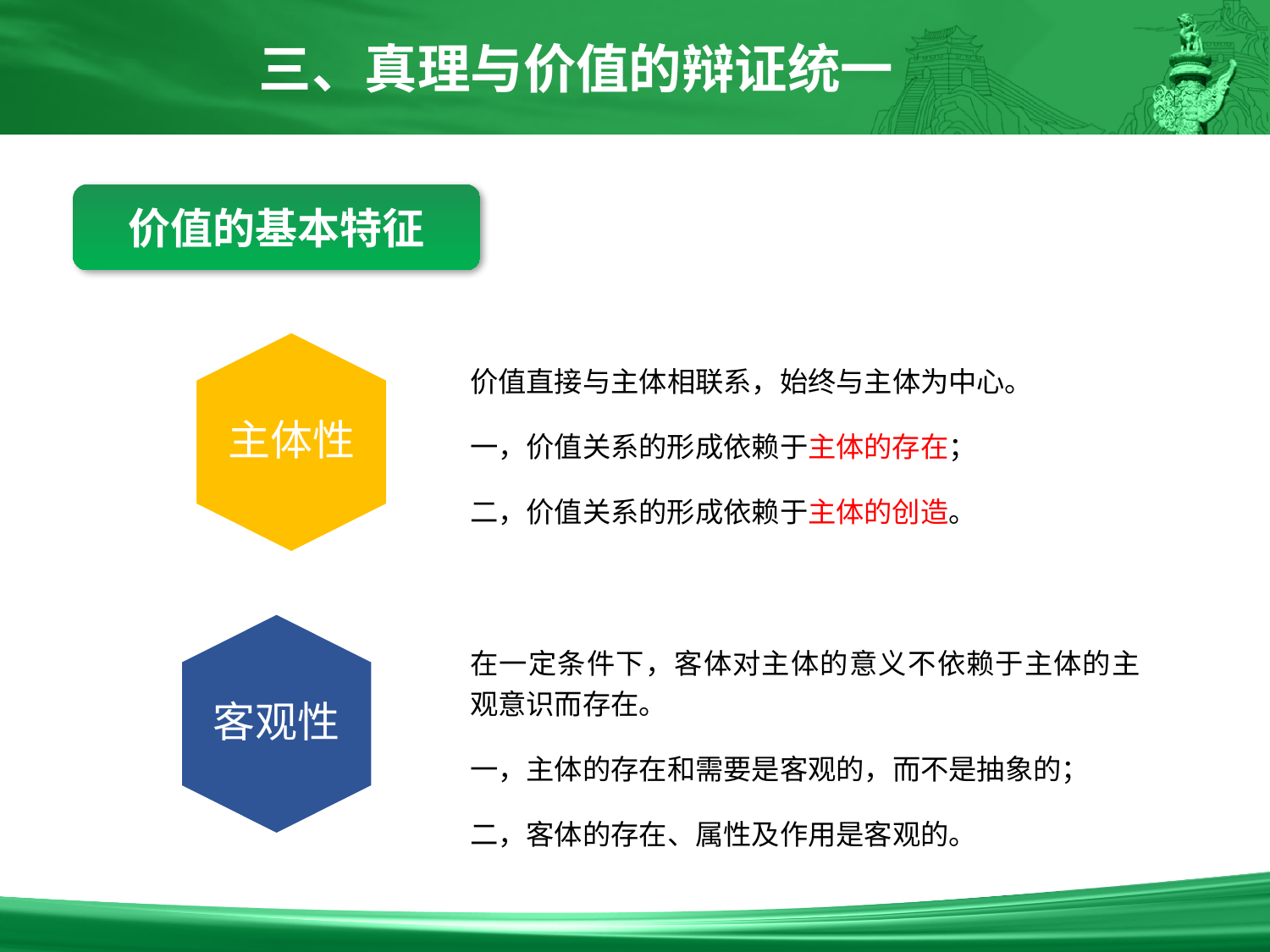

三、真理与价值的辩证统一
价值的基本特征
主体性
价值直接与主体相联系，始终与主体为中心。
一，价值关系的形成依赖于主体的存在；
二，价值关系的形成依赖于主体的创造。
客观性
在一定条件下，客体对主体的意义不依赖于主体的主观意识而存在。
一，主体的存在和需要是客观的，而不是抽象的；
二，客体的存在、属性及作用是客观的。